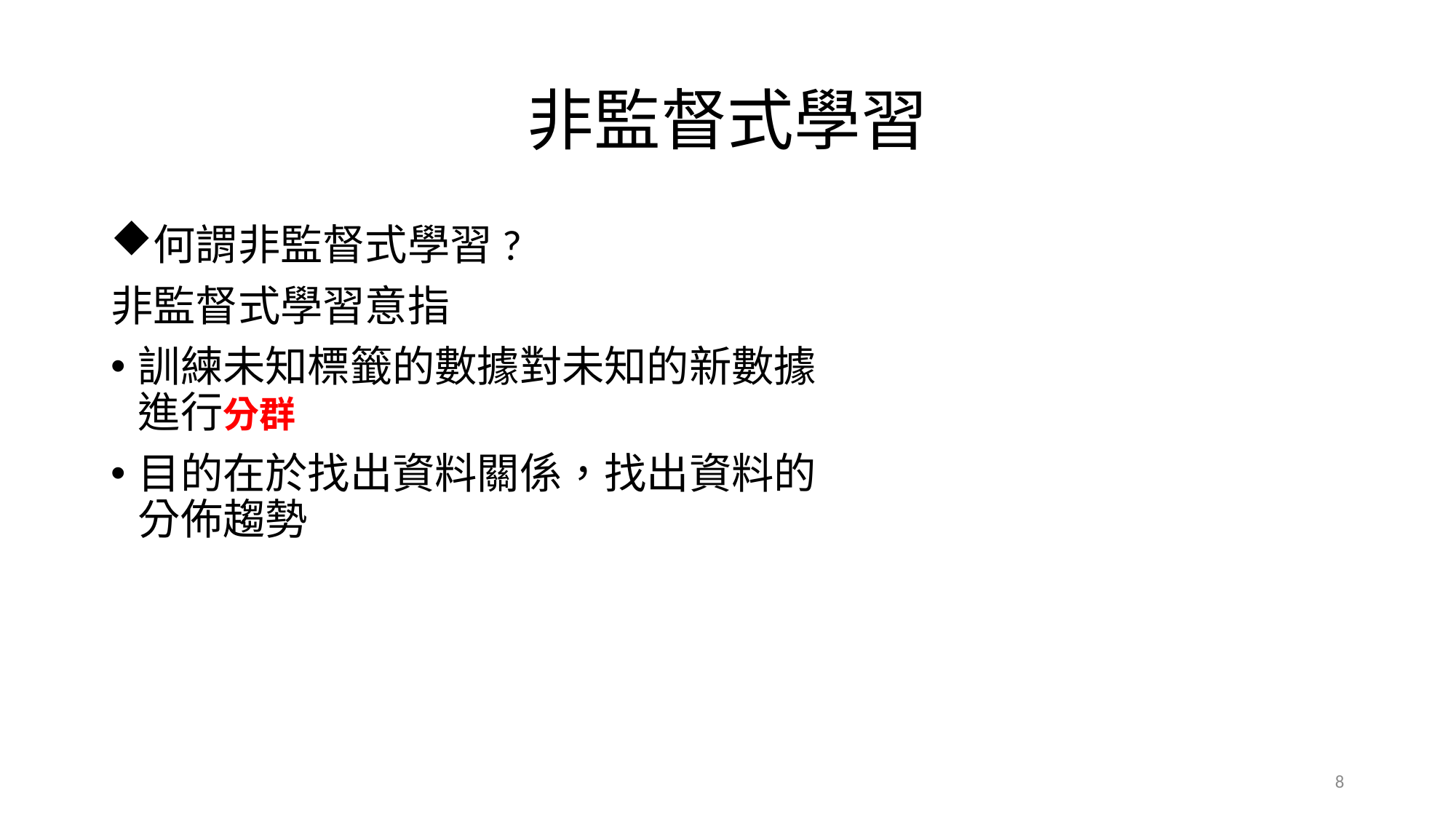

# 非監督式學習
何謂非監督式學習?
非監督式學習意指
訓練未知標籤的數據對未知的新數據
進行分群
目的在於找出資料關係，找出資料的
分佈趨勢
8